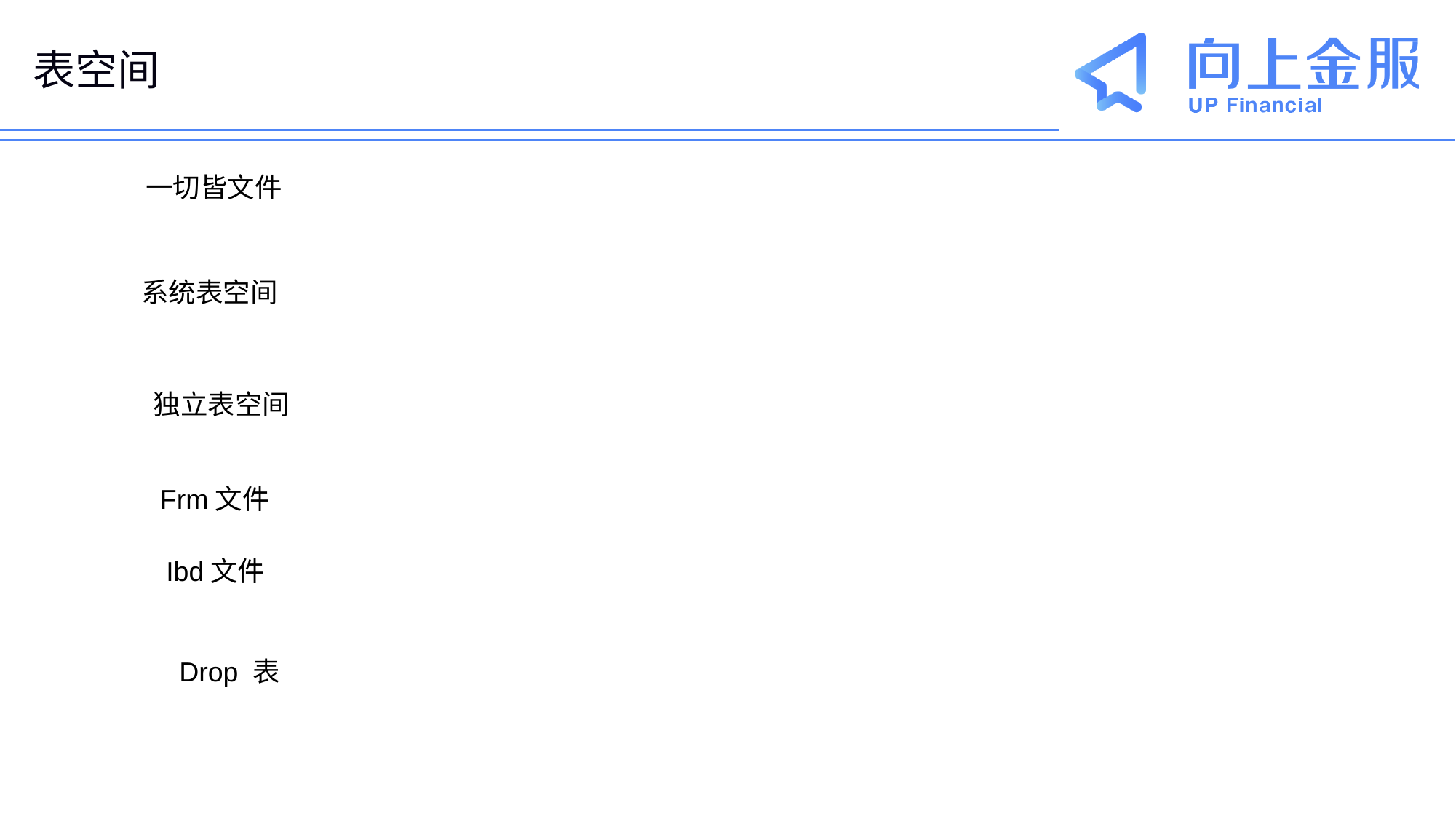

# 表空间
一切皆文件
系统表空间
独立表空间
Frm文件
Ibd文件
Drop 表